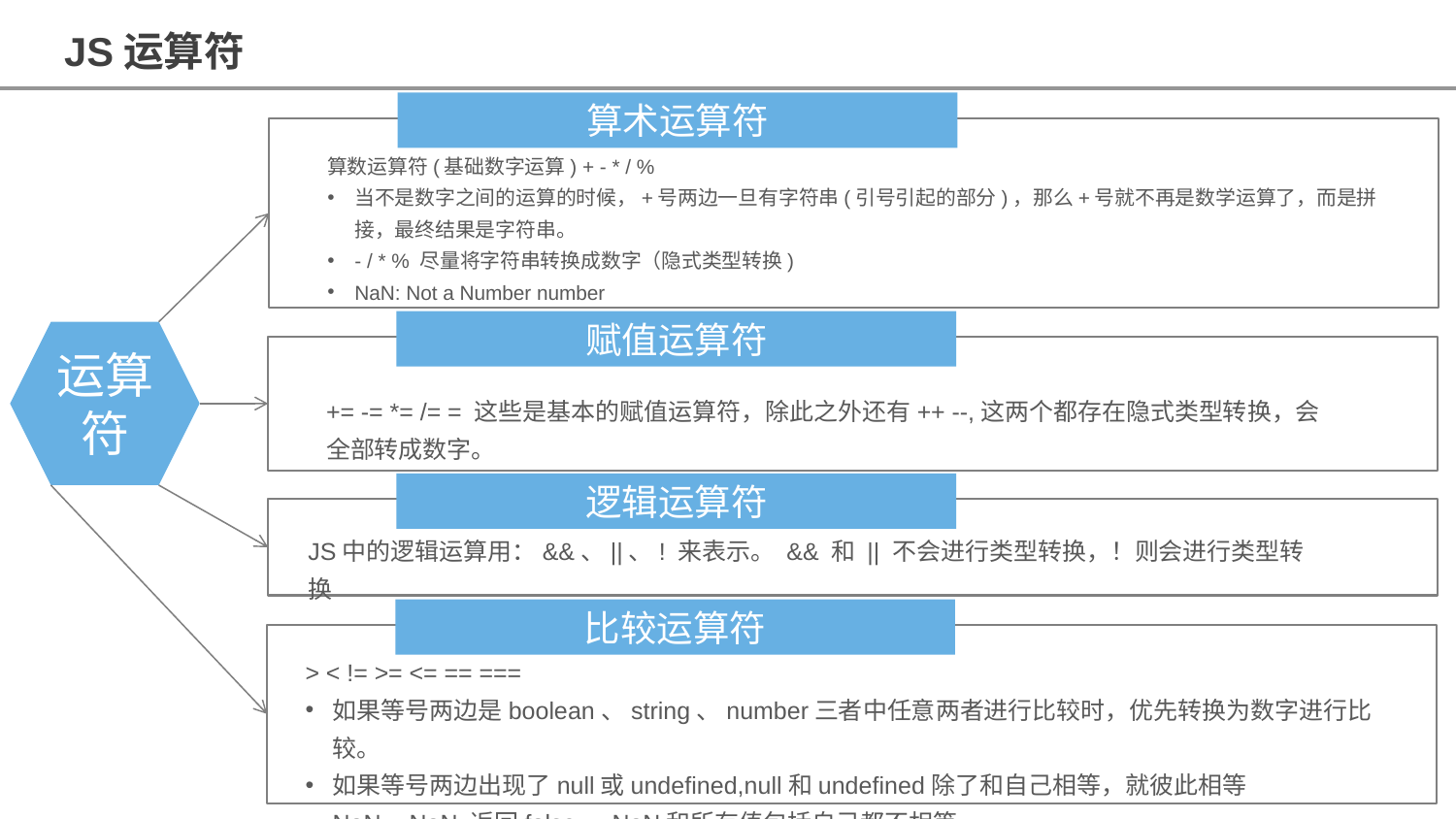

JS运算符
算术运算符

算数运算符(基础数字运算) + - * / %
当不是数字之间的运算的时候，+号两边一旦有字符串(引号引起的部分)，那么+号就不再是数学运算了，而是拼接，最终结果是字符串。
- / * % 尽量将字符串转换成数字（隐式类型转换)
NaN: Not a Number number

赋值运算符
运算符

+= -= *= /= = 这些是基本的赋值运算符，除此之外还有++ --,这两个都存在隐式类型转换，会全部转成数字。
逻辑运算符

JS中的逻辑运算用：&&、||、! 来表示。 && 和 || 不会进行类型转换，！则会进行类型转换
比较运算符

> < != >= <= == ===
如果等号两边是boolean、string、number三者中任意两者进行比较时，优先转换为数字进行比较。
如果等号两边出现了null或undefined,null和undefined除了和自己相等，就彼此相等
NaN==NaN 返回false，NaN和所有值包括自己都不相等。